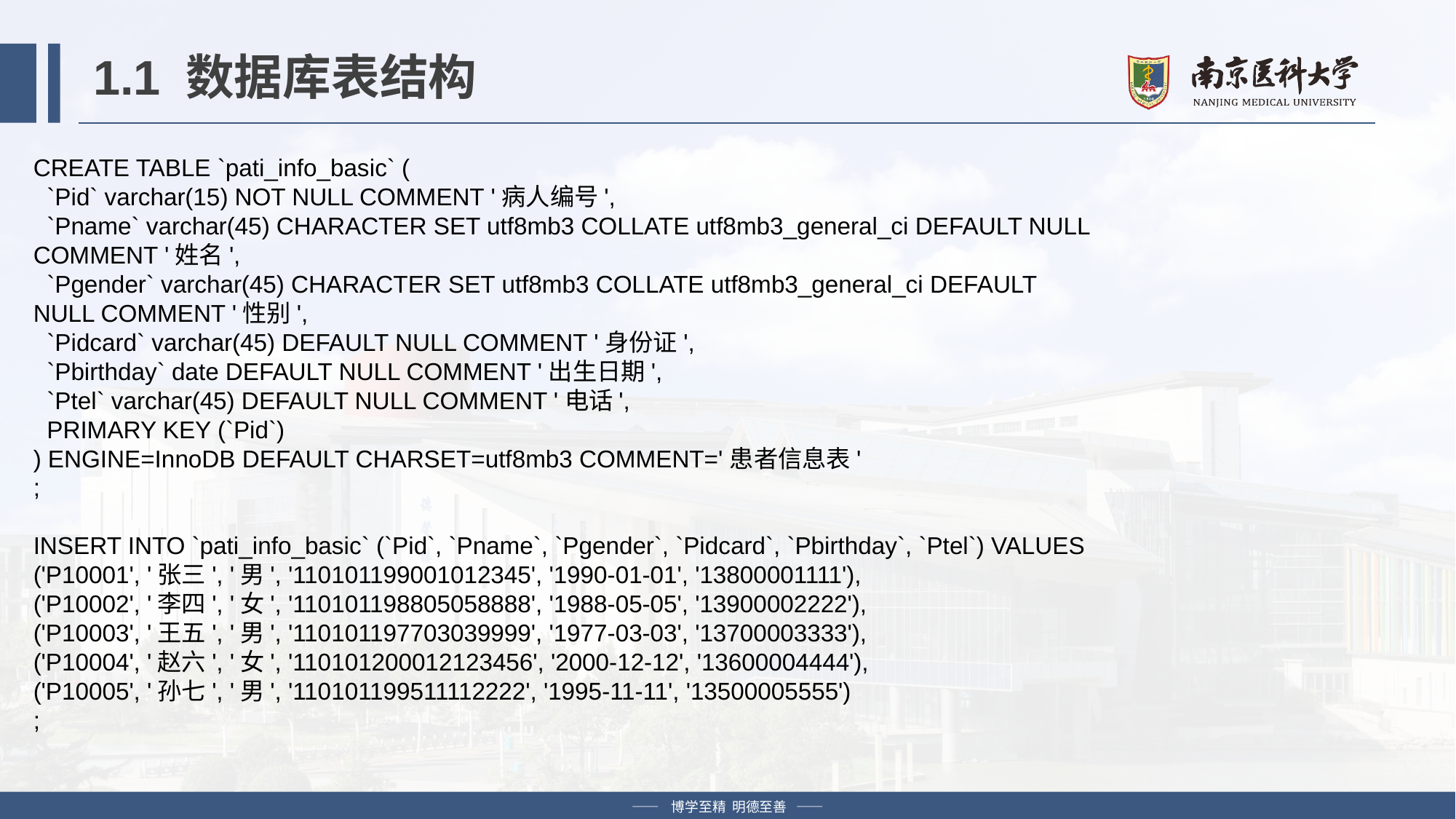

# 1.1 数据库表结构
CREATE TABLE `pati_info_basic` (
  `Pid` varchar(15) NOT NULL COMMENT '病人编号',
  `Pname` varchar(45) CHARACTER SET utf8mb3 COLLATE utf8mb3_general_ci DEFAULT NULL COMMENT '姓名',
  `Pgender` varchar(45) CHARACTER SET utf8mb3 COLLATE utf8mb3_general_ci DEFAULT NULL COMMENT '性别',
  `Pidcard` varchar(45) DEFAULT NULL COMMENT '身份证',
  `Pbirthday` date DEFAULT NULL COMMENT '出生日期',
  `Ptel` varchar(45) DEFAULT NULL COMMENT '电话',
  PRIMARY KEY (`Pid`)
) ENGINE=InnoDB DEFAULT CHARSET=utf8mb3 COMMENT='患者信息表'
;

INSERT INTO `pati_info_basic` (`Pid`, `Pname`, `Pgender`, `Pidcard`, `Pbirthday`, `Ptel`) VALUES
('P10001', '张三', '男', '110101199001012345', '1990-01-01', '13800001111'),
('P10002', '李四', '女', '110101198805058888', '1988-05-05', '13900002222'),
('P10003', '王五', '男', '110101197703039999', '1977-03-03', '13700003333'),
('P10004', '赵六', '女', '110101200012123456', '2000-12-12', '13600004444'),
('P10005', '孙七', '男', '110101199511112222', '1995-11-11', '13500005555')
;

——   博学至精  明德至善   ——